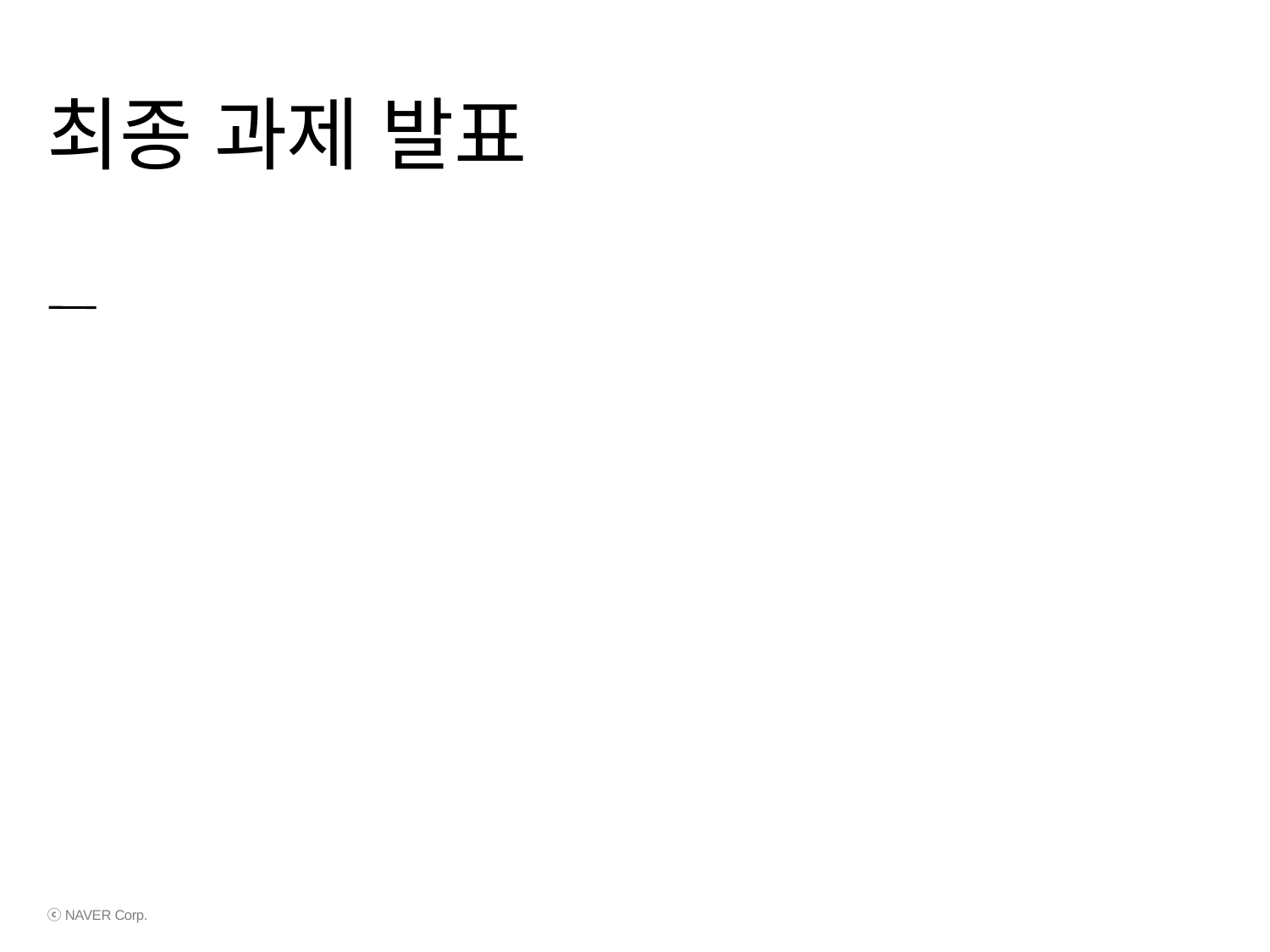

# 최종 과제 발표

ⓒ NAVER Corp.